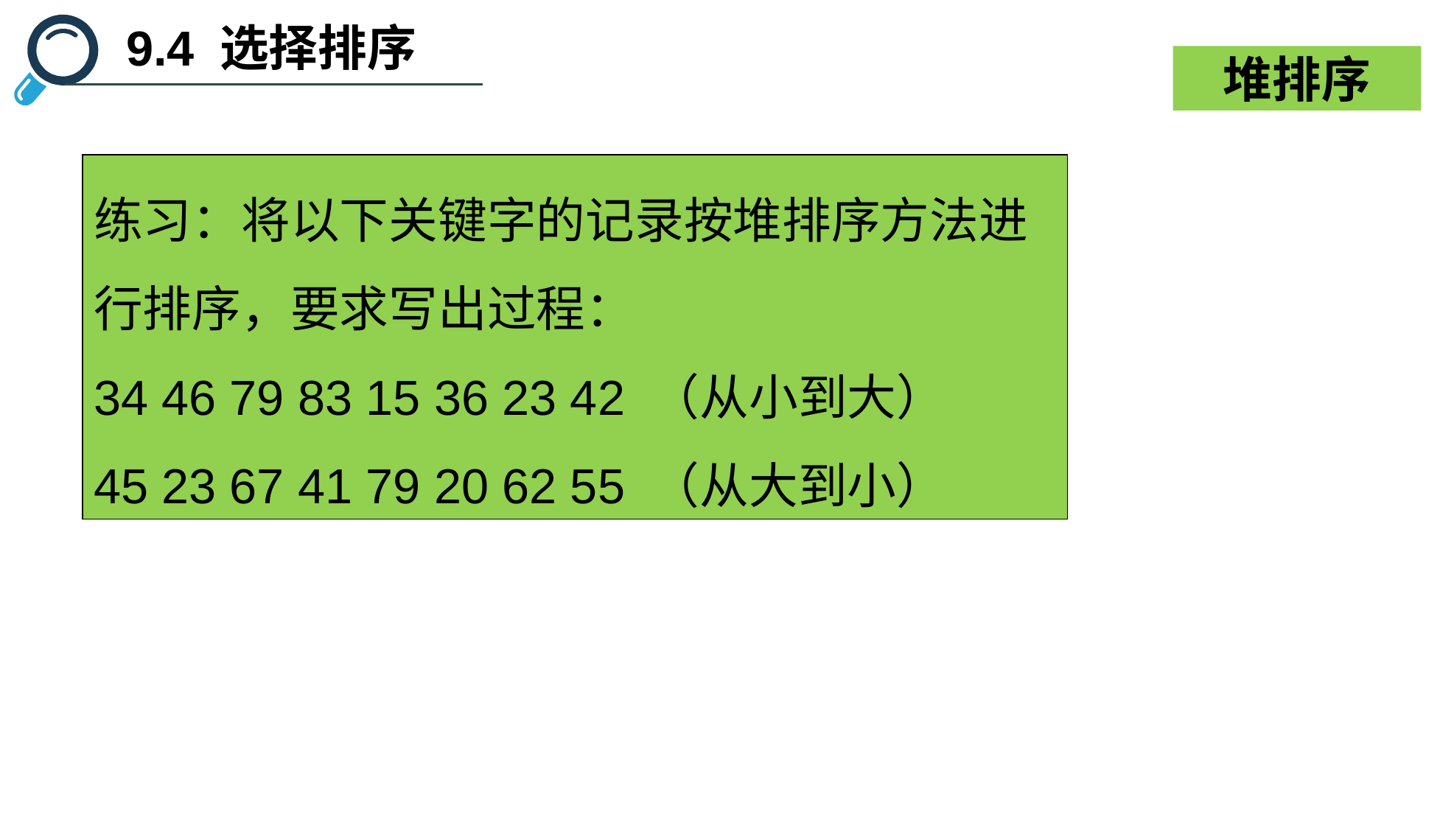

9.4 选择排序
堆排序
练习：将以下关键字的记录按堆排序方法进行排序，要求写出过程：
34 46 79 83 15 36 23 42 （从小到大）
45 23 67 41 79 20 62 55 （从大到小）